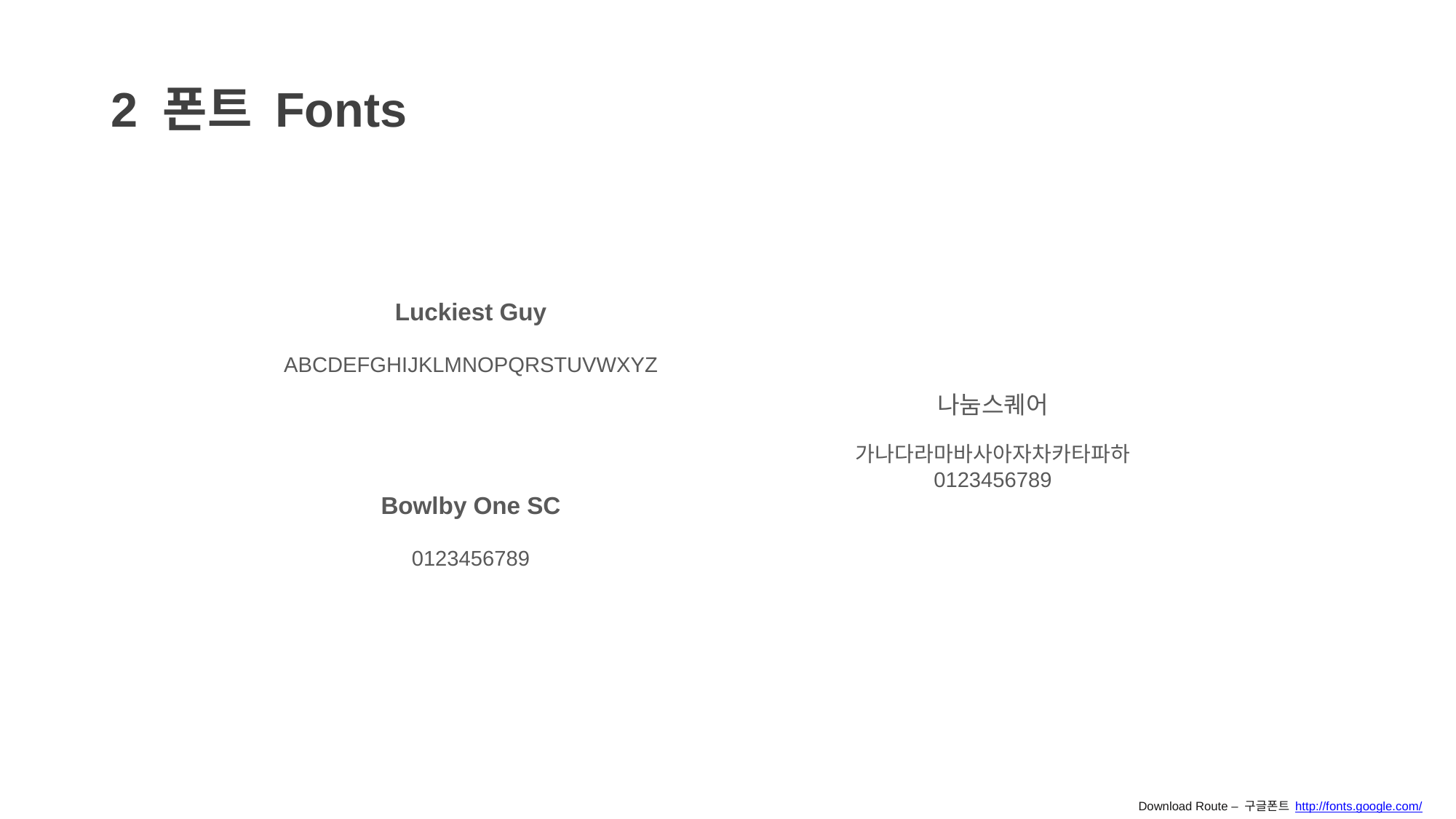

2 폰트 Fonts
Luckiest Guy

ABCDEFGHIJKLMNOPQRSTUVWXYZ
나눔스퀘어

가나다라마바사아자차카타파하
0123456789
Bowlby One SC

0123456789
Download Route – 구글폰트 http://fonts.google.com/